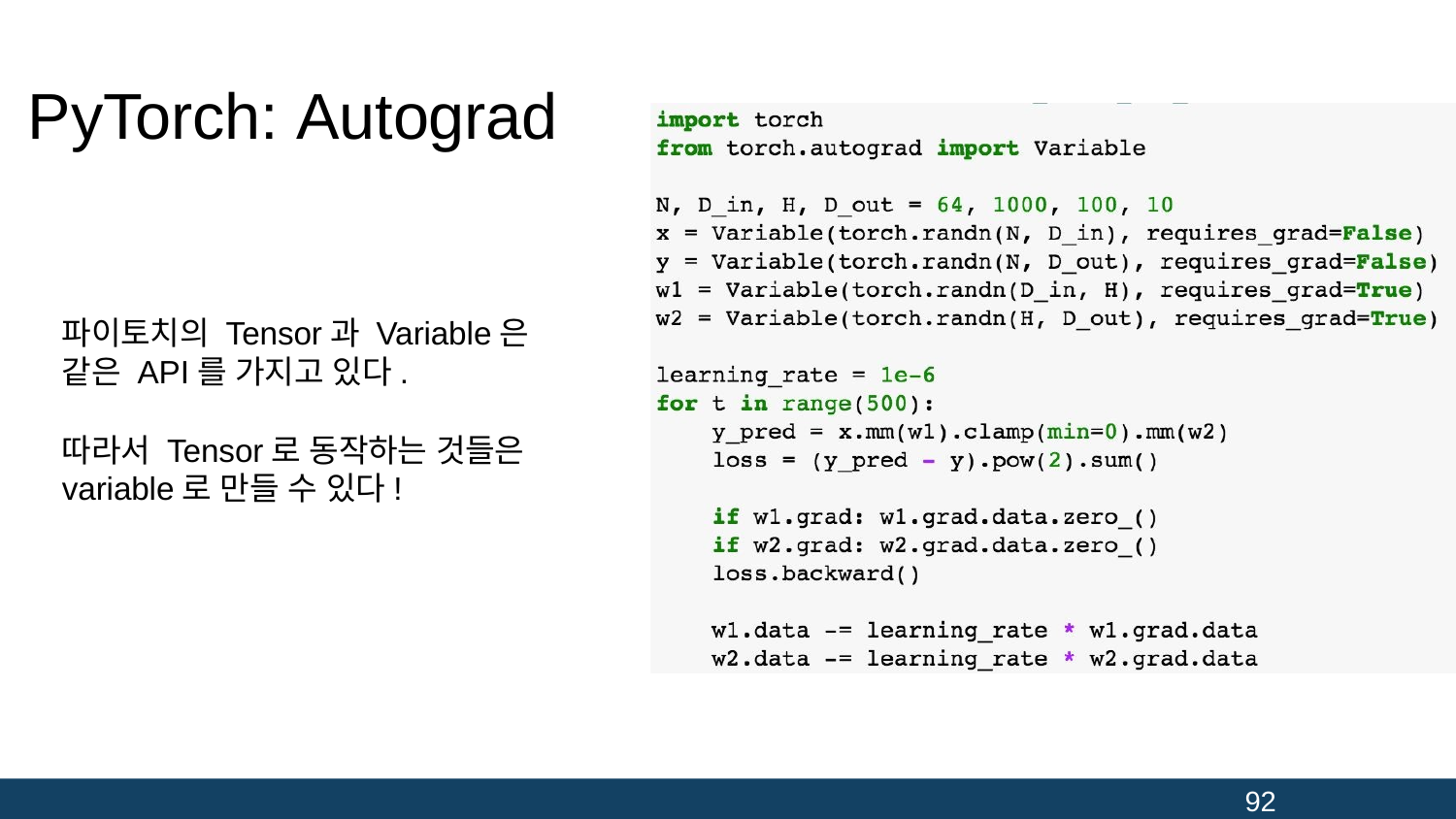

# PyTorch: Autograd

파이토치의 Tensor과 Variable은 같은 API를 가지고 있다.

따라서 Tensor로 동작하는 것들은 variable로 만들 수 있다!